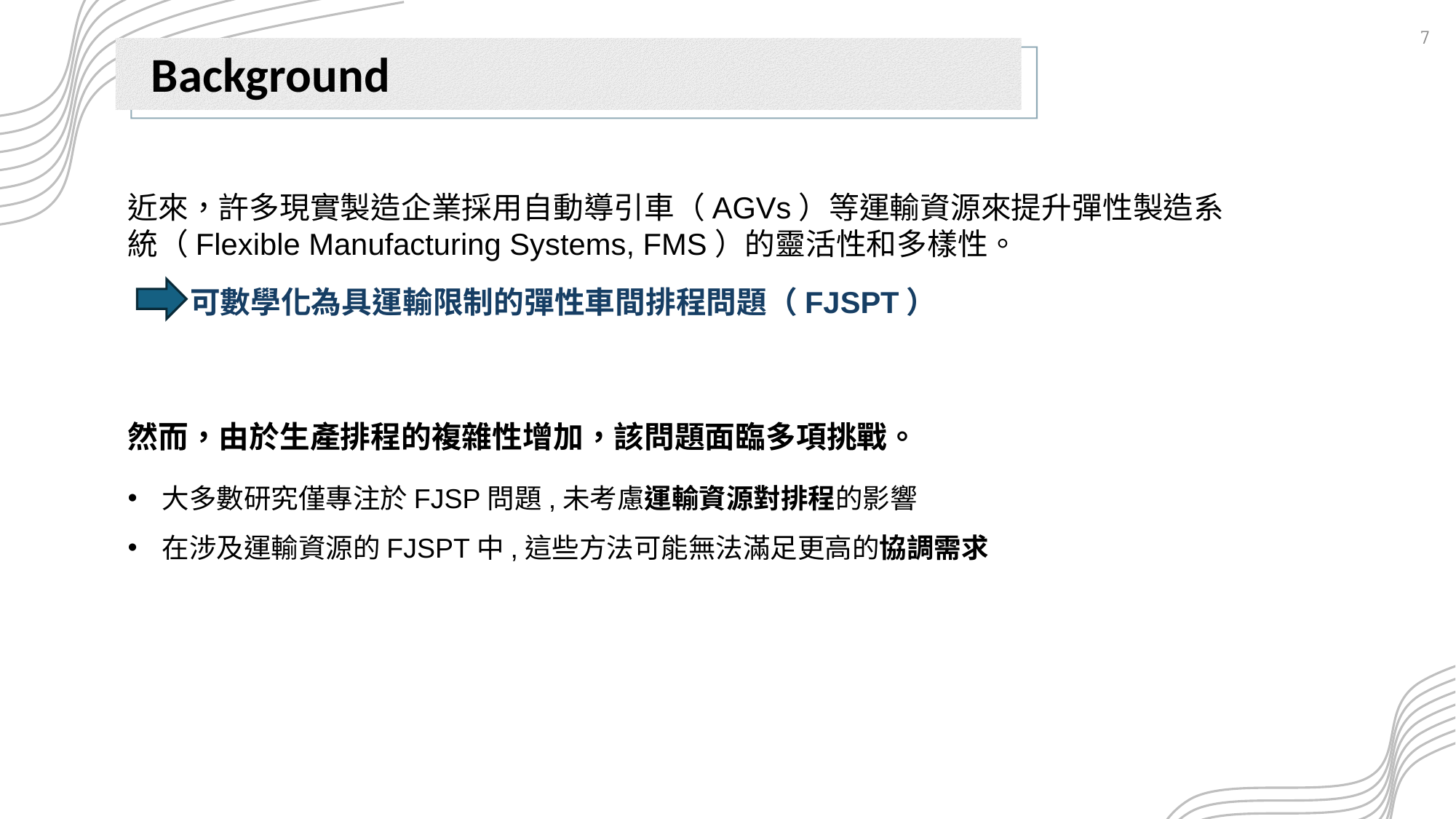

7

Background
近來，許多現實製造企業採用自動導引車（AGVs）等運輸資源來提升彈性製造系統（Flexible Manufacturing Systems, FMS）的靈活性和多樣性。

         可數學化為具運輸限制的彈性車間排程問題（FJSPT）

然而，由於生產排程的複雜性增加，該問題面臨多項挑戰。

大多數研究僅專注於FJSP問題,未考慮運輸資源對排程的影響
在涉及運輸資源的FJSPT中,這些方法可能無法滿足更高的協調需求